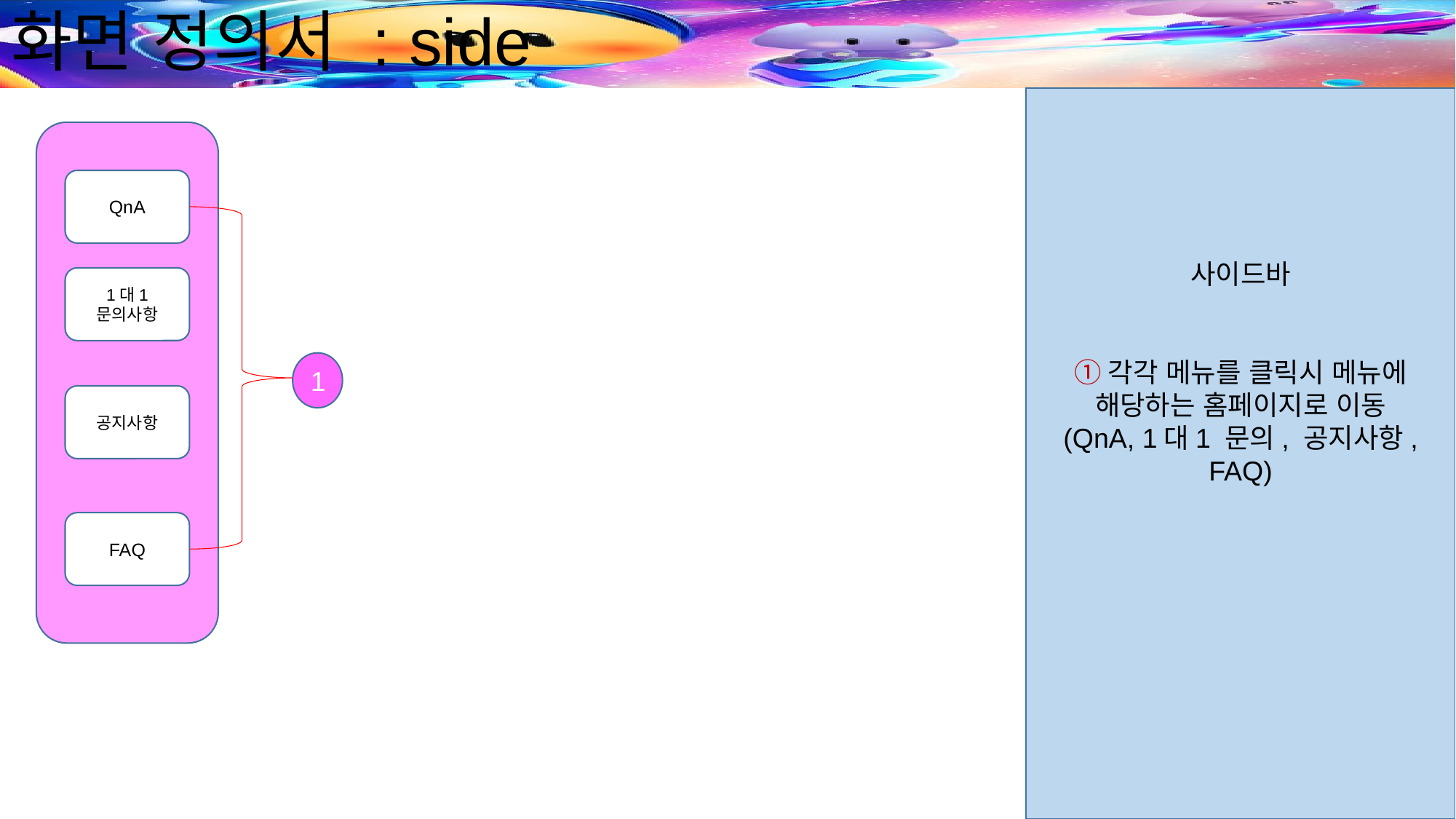

# 화면 정의서 : side
사이드바

①각각 메뉴를 클릭시 메뉴에 해당하는 홈페이지로 이동
(QnA, 1대1 문의, 공지사항, FAQ)

QnA

1대1
문의사항
1
공지사항
FAQ